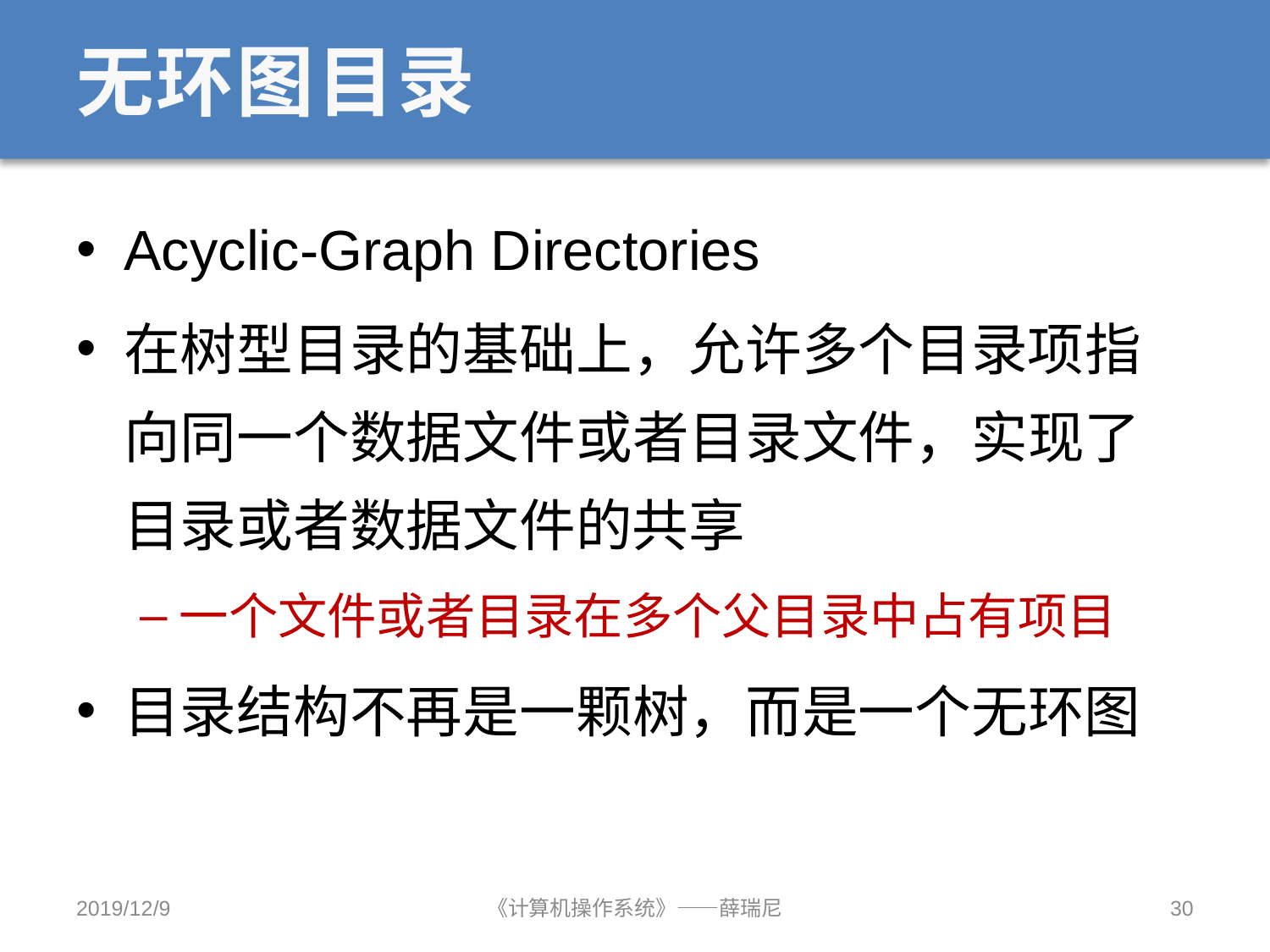

# 无环图目录
Acyclic-Graph Directories
在树型目录的基础上，允许多个目录项指向同一个数据文件或者目录文件，实现了目录或者数据文件的共享
一个文件或者目录在多个父目录中占有项目
目录结构不再是一颗树，而是一个无环图
2019/12/9
《计算机操作系统》——薛瑞尼
30